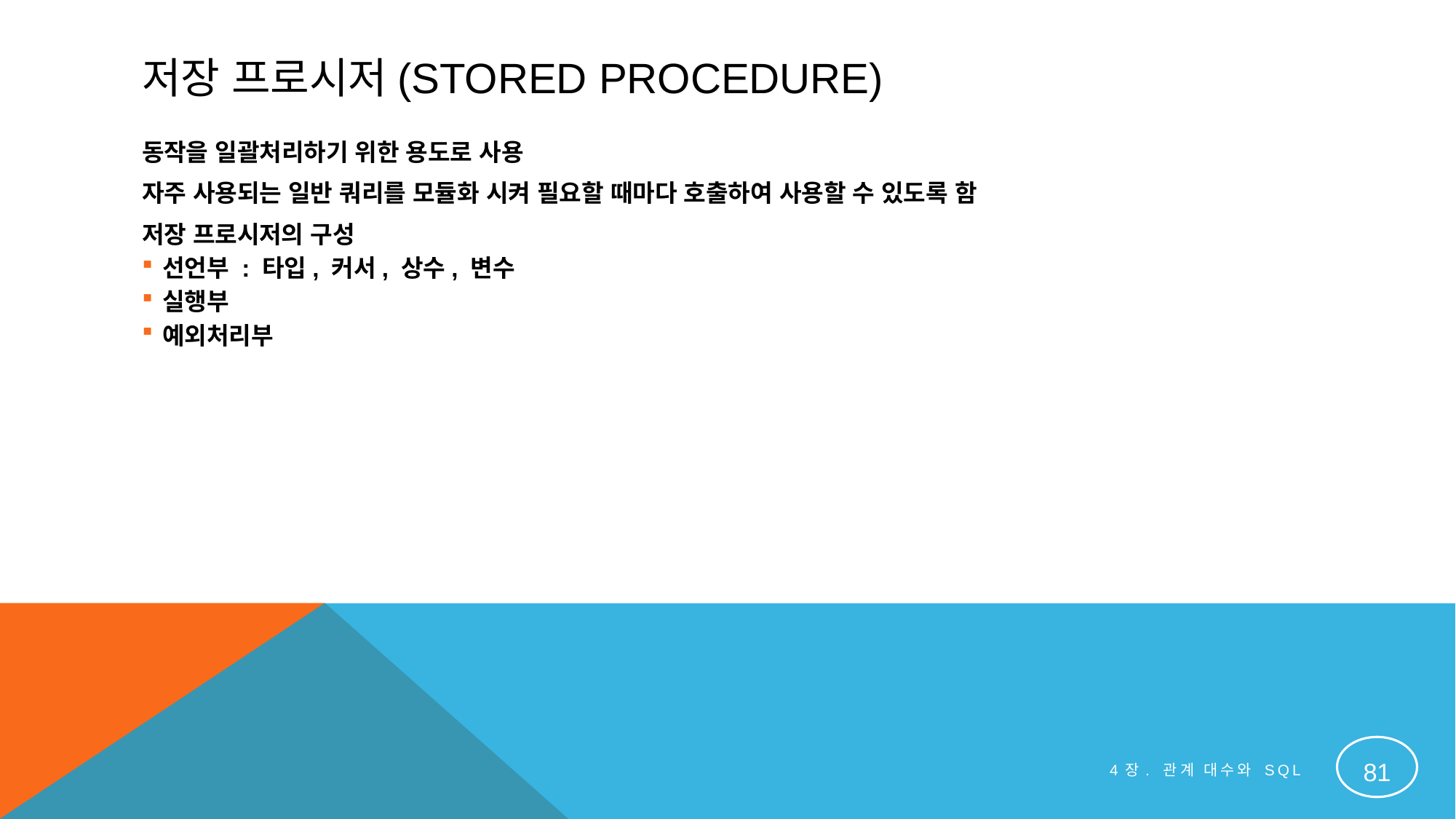

# 저장 프로시저(stored procedure)
동작을 일괄처리하기 위한 용도로 사용
자주 사용되는 일반 쿼리를 모듈화 시켜 필요할 때마다 호출하여 사용할 수 있도록 함
저장 프로시저의 구성
선언부 : 타입, 커서, 상수, 변수
실행부
예외처리부

81
4장. 관계 대수와 SQL